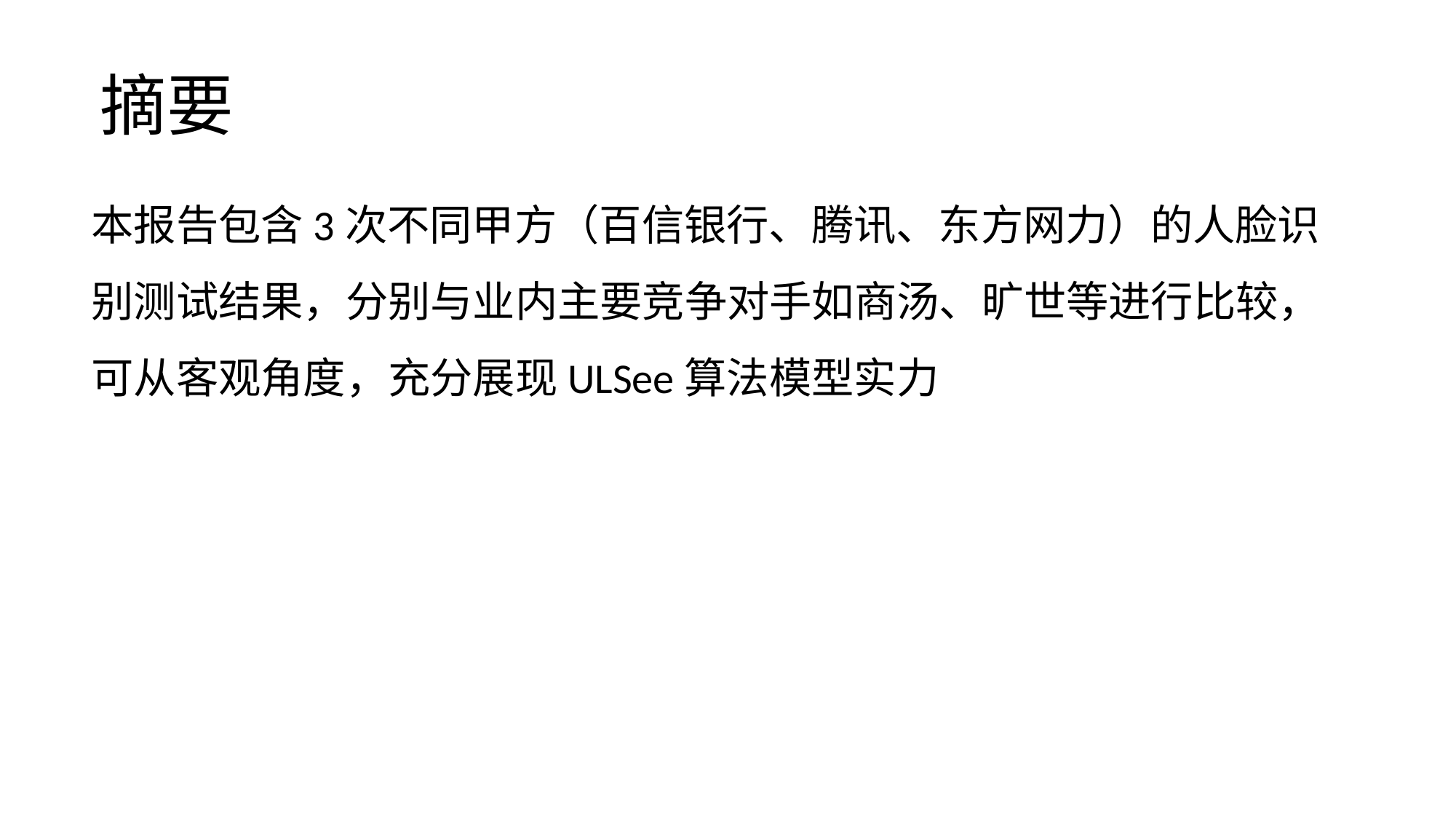

# 摘要
本报告包含3次不同甲方（百信银行、腾讯、东方网力）的人脸识别测试结果，分别与业内主要竞争对手如商汤、旷世等进行比较，可从客观角度，充分展现ULSee算法模型实力